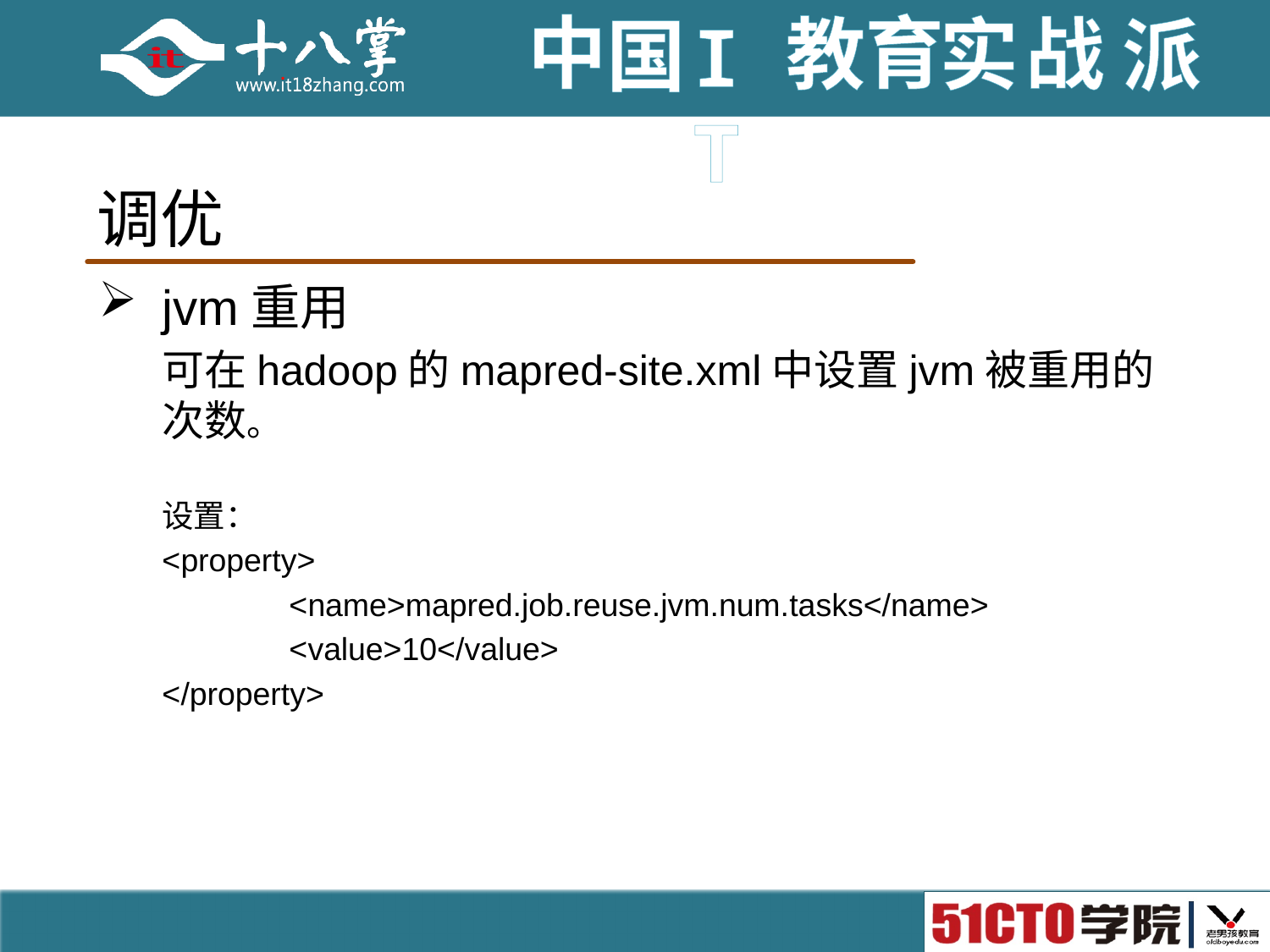

# 调优
jvm重用
可在hadoop的mapred-site.xml中设置jvm被重用的次数。

设置：
<property>
	<name>mapred.job.reuse.jvm.num.tasks</name>
	<value>10</value>
</property>